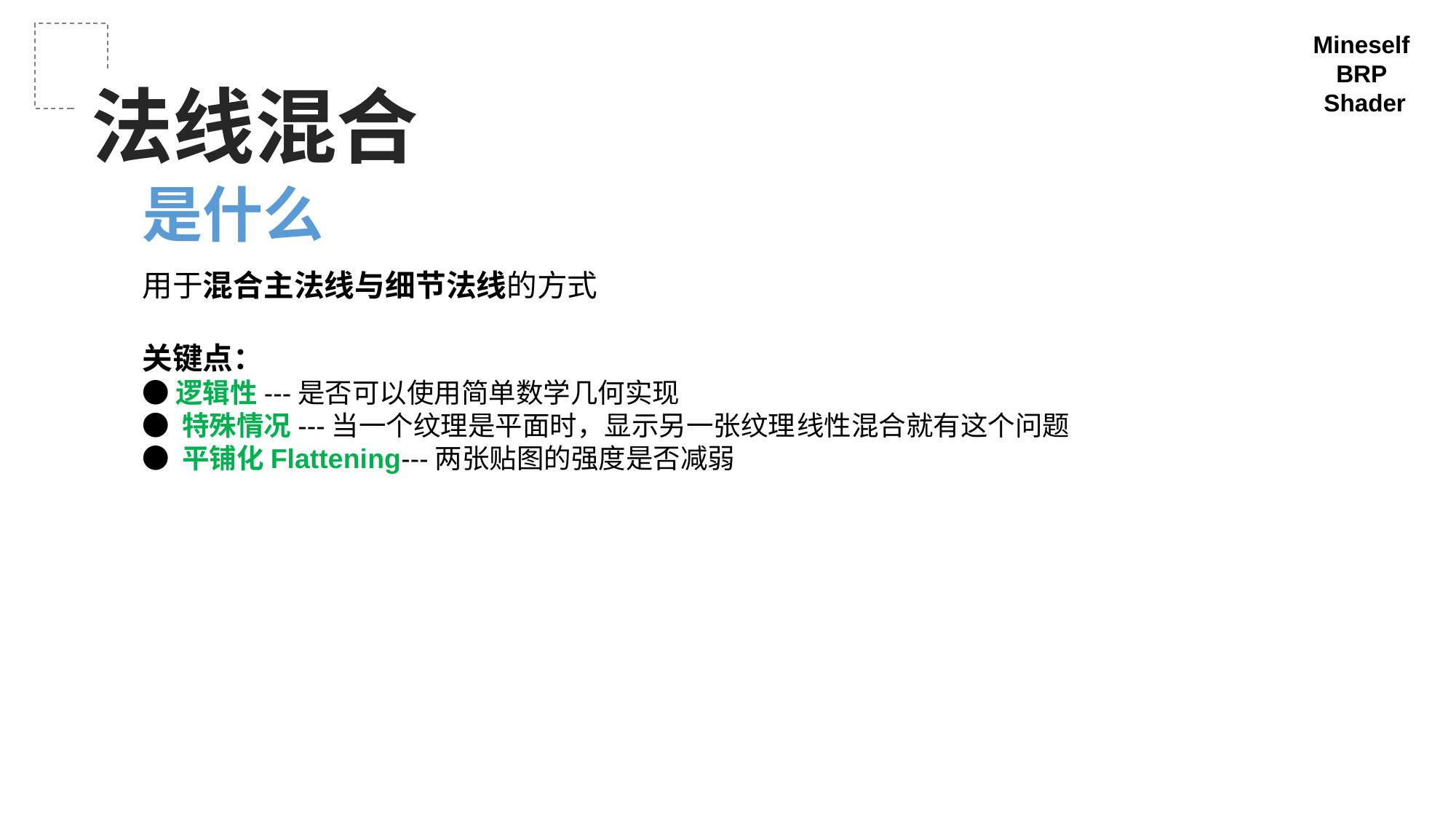

Mineself
BRP
Shader

法线混合
是什么
用于混合主法线与细节法线的方式

关键点：
● 逻辑性---是否可以使用简单数学几何实现
● 特殊情况---当一个纹理是平面时，显示另一张纹理	线性混合就有这个问题
● 平铺化Flattening---两张贴图的强度是否减弱